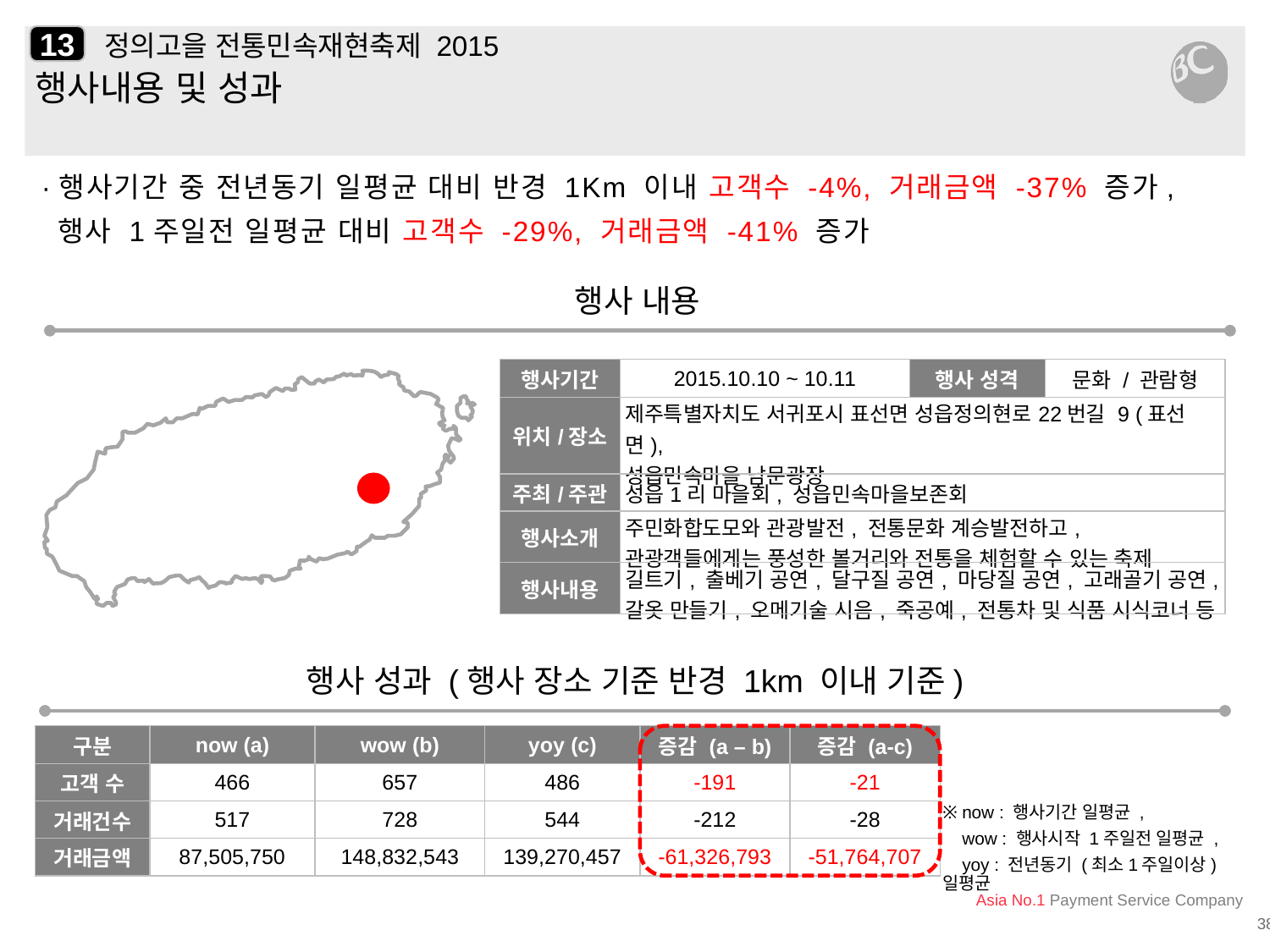

13
# 정의고을 전통민속재현축제 2015
행사내용 및 성과
·행사기간 중 전년동기 일평균 대비 반경 1Km 이내 고객수 -4%, 거래금액 -37% 증가,
 행사 1주일전 일평균 대비 고객수 -29%, 거래금액 -41% 증가
행사 내용
| 행사기간 | 2015.10.10 ~ 10.11 | 행사 성격 | 문화 / 관람형 |
| --- | --- | --- | --- |
| 위치/장소 | 제주특별자치도 서귀포시 표선면 성읍정의현로22번길 9 (표선면), 성읍민속마을 남문광장 |  |  |
| 주최/주관 | 성읍1리 마을회, 성읍민속마을보존회 |  |  |
| 행사소개 | 주민화합도모와 관광발전, 전통문화 계승발전하고, 관광객들에게는 풍성한 볼거리와 전통을 체험할 수 있는 축제 |  |  |
| 행사내용 | 길트기, 출베기 공연, 달구질 공연, 마당질 공연, 고래골기 공연, 갈옷 만들기, 오메기술 시음, 죽공예, 전통차 및 식품 시식코너 등 |  |  |

행사 성과 (행사 장소 기준 반경 1km 이내 기준)
| 구분 | now (a) | wow (b) | yoy (c) | 증감 (a – b) | 증감 (a-c) |
| --- | --- | --- | --- | --- | --- |
| 고객 수 | 466 | 657 | 486 | -191 | -21 |
| 거래건수 | 517 | 728 | 544 | -212 | -28 |
| 거래금액 | 87,505,750 | 148,832,543 | 139,270,457 | -61,326,793 | -51,764,707 |

※ now : 행사기간 일평균 ,
    wow : 행사시작 1주일전 일평균 ,
    yoy : 전년동기 (최소1주일이상) 일평균